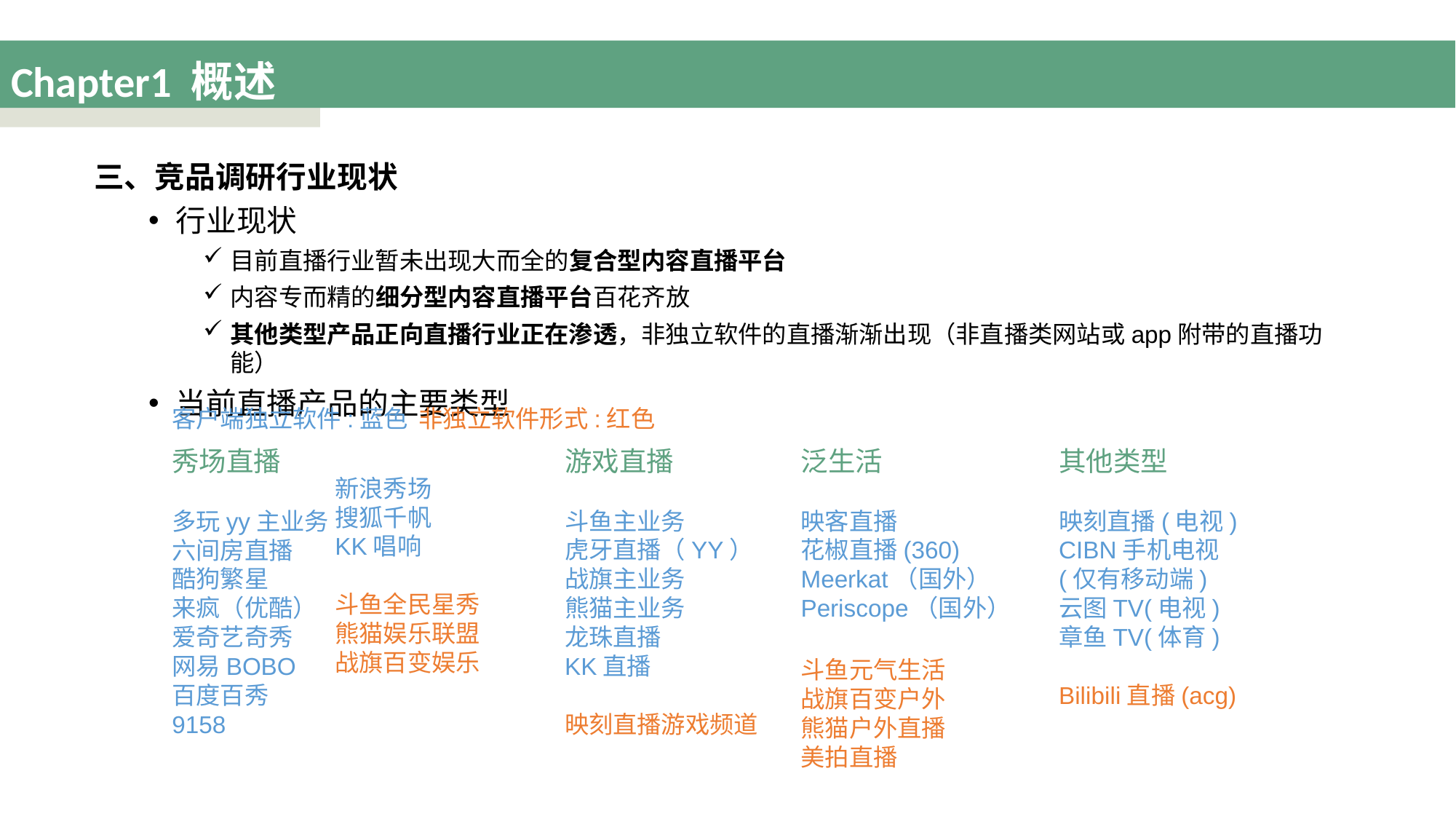

# Chapter1 概述
三、竞品调研行业现状
行业现状
目前直播行业暂未出现大而全的复合型内容直播平台
内容专而精的细分型内容直播平台百花齐放
其他类型产品正向直播行业正在渗透，非独立软件的直播渐渐出现（非直播类网站或app附带的直播功能）
当前直播产品的主要类型
客户端独立软件:蓝色  非独立软件形式:红色
秀场直播

多玩yy主业务
六间房直播
酷狗繁星
来疯（优酷）
爱奇艺奇秀
网易BOBO
百度百秀
9158

新浪秀场
搜狐千帆
KK唱响

斗鱼全民星秀
熊猫娱乐联盟
战旗百变娱乐
游戏直播

斗鱼主业务
虎牙直播（YY）
战旗主业务
熊猫主业务
龙珠直播
KK直播

映刻直播游戏频道
泛生活

映客直播
花椒直播(360)
Meerkat（国外）
Periscope（国外）

斗鱼元气生活
战旗百变户外
熊猫户外直播
美拍直播
其他类型

映刻直播(电视)
CIBN手机电视
(仅有移动端)
云图TV(电视)
章鱼TV(体育)

Bilibili直播(acg)